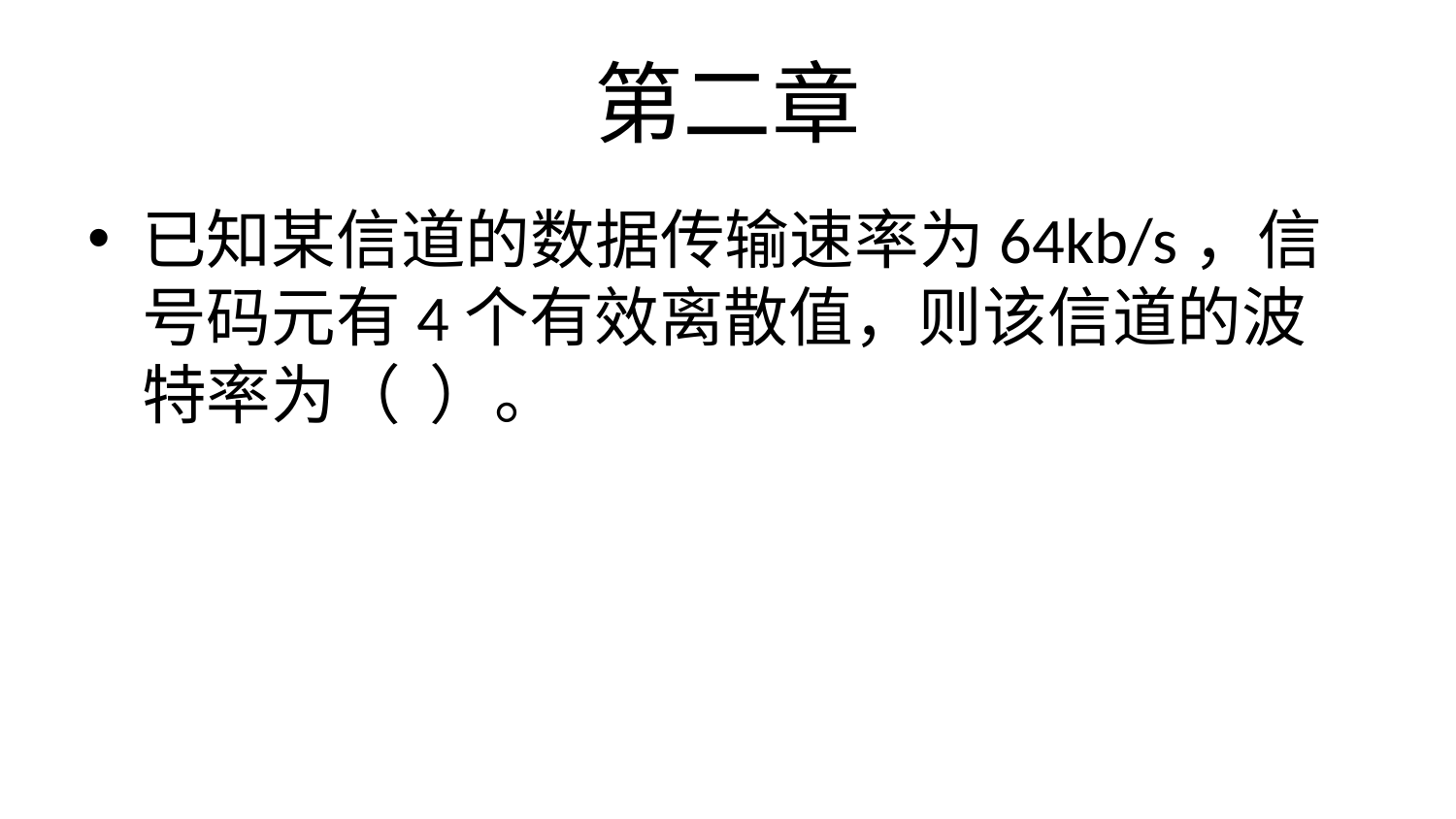

# 第二章
已知某信道的数据传输速率为64kb/s，信号码元有4个有效离散值，则该信道的波特率为（  ）。